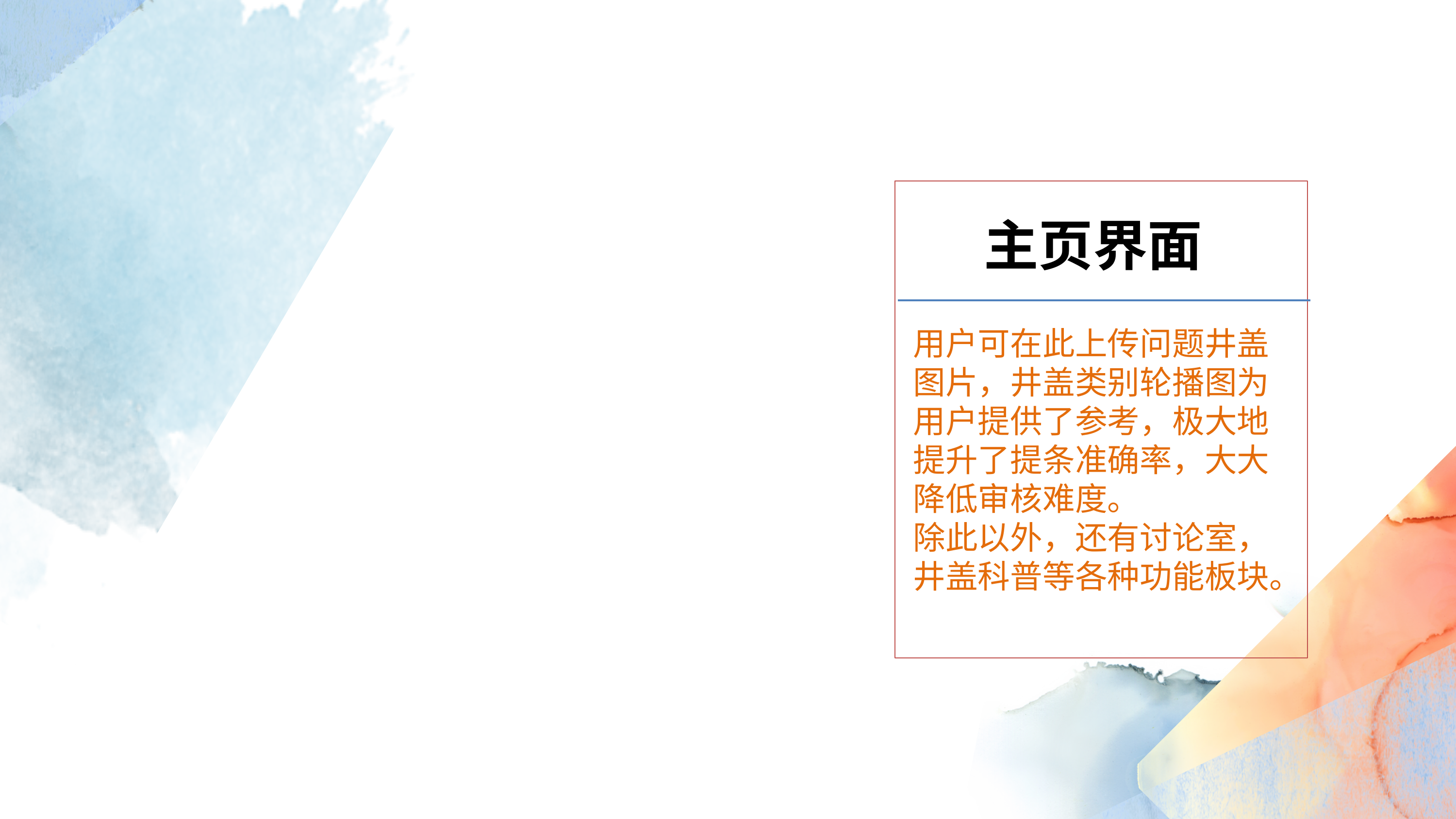

主页界面
用户可在此上传问题井盖图片，井盖类别轮播图为用户提供了参考，极大地提升了提条准确率，大大降低审核难度。
除此以外，还有讨论室，井盖科普等各种功能板块。